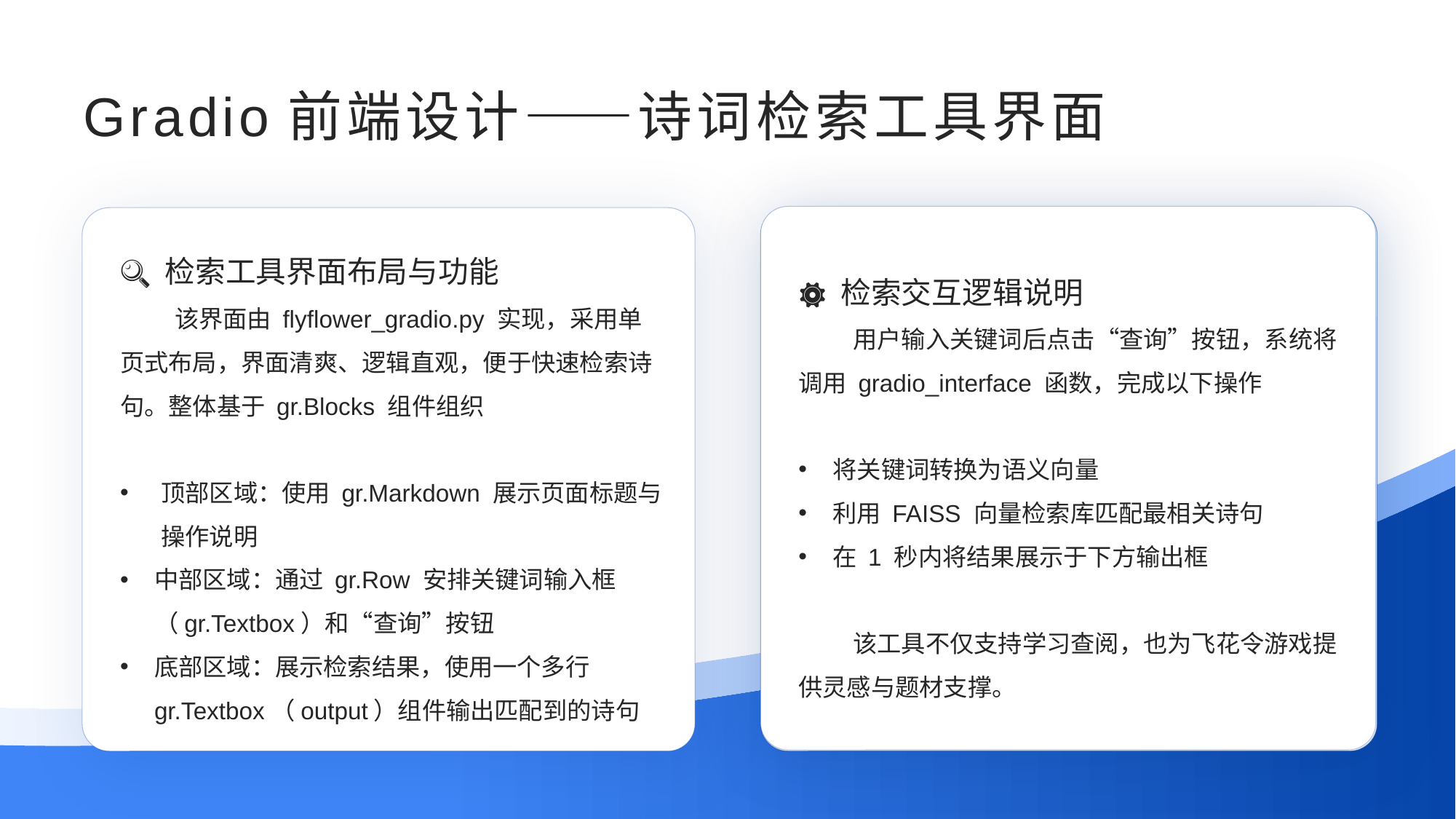

# Gradio前端设计——诗词检索工具界面
⚙ 检索交互逻辑说明
用户输入关键词后点击“查询”按钮，系统将调用 gradio_interface 函数，完成以下操作

将关键词转换为语义向量
利用 FAISS 向量检索库匹配最相关诗句
在 1 秒内将结果展示于下方输出框

该工具不仅支持学习查阅，也为飞花令游戏提供灵感与题材支撑。
🔍 检索工具界面布局与功能
该界面由 flyflower_gradio.py 实现，采用单页式布局，界面清爽、逻辑直观，便于快速检索诗句。整体基于 gr.Blocks 组件组织

顶部区域：使用 gr.Markdown 展示页面标题与操作说明
中部区域：通过 gr.Row 安排关键词输入框（gr.Textbox）和“查询”按钮
底部区域：展示检索结果，使用一个多行 gr.Textbox（output）组件输出匹配到的诗句